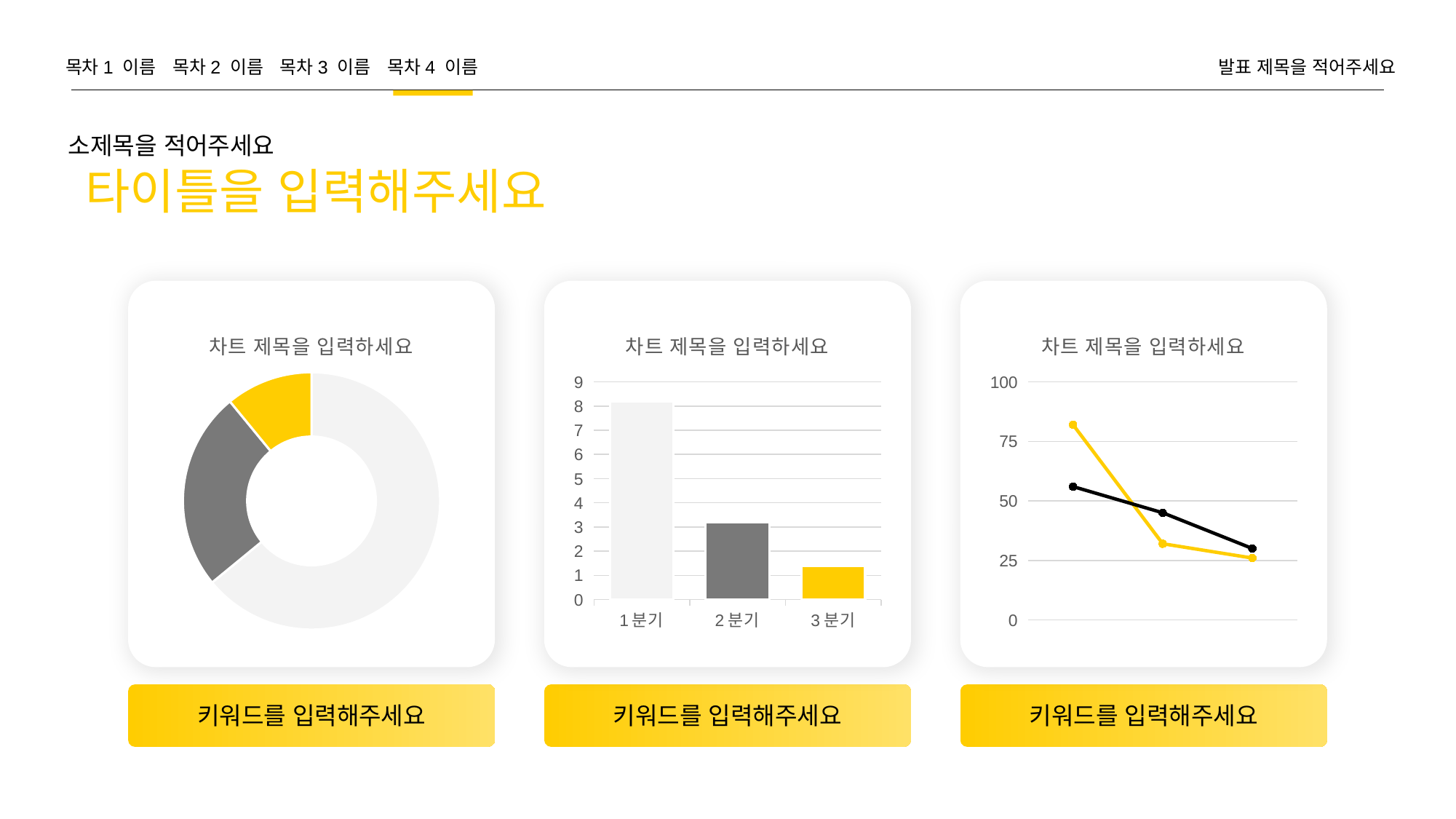

목차1 이름
목차2 이름
목차3 이름
목차4 이름
발표 제목을 적어주세요

소제목을 적어주세요
타이틀을 입력해주세요

### Chart: 차트 제목을 입력하세요

| Category | 판매 |
|---|---|
| 1분기 | 8.2 |
| 2분기 | 3.2 |
| 3분기 | 1.4 |

### Chart: 차트 제목을 입력하세요

| Category | 판매 |
|---|---|
| 1분기 | 8.2 |
| 2분기 | 3.2 |
| 3분기 | 1.4 |

### Chart: 차트 제목을 입력하세요

| Category | 판매 | a |
|---|---|---|
| 1분기 | 82.0 | 56.0 |
| 2분기 | 32.0 | 45.0 |
| 3분기 | 26.0 | 30.0 |

키워드를 입력해주세요
키워드를 입력해주세요
키워드를 입력해주세요